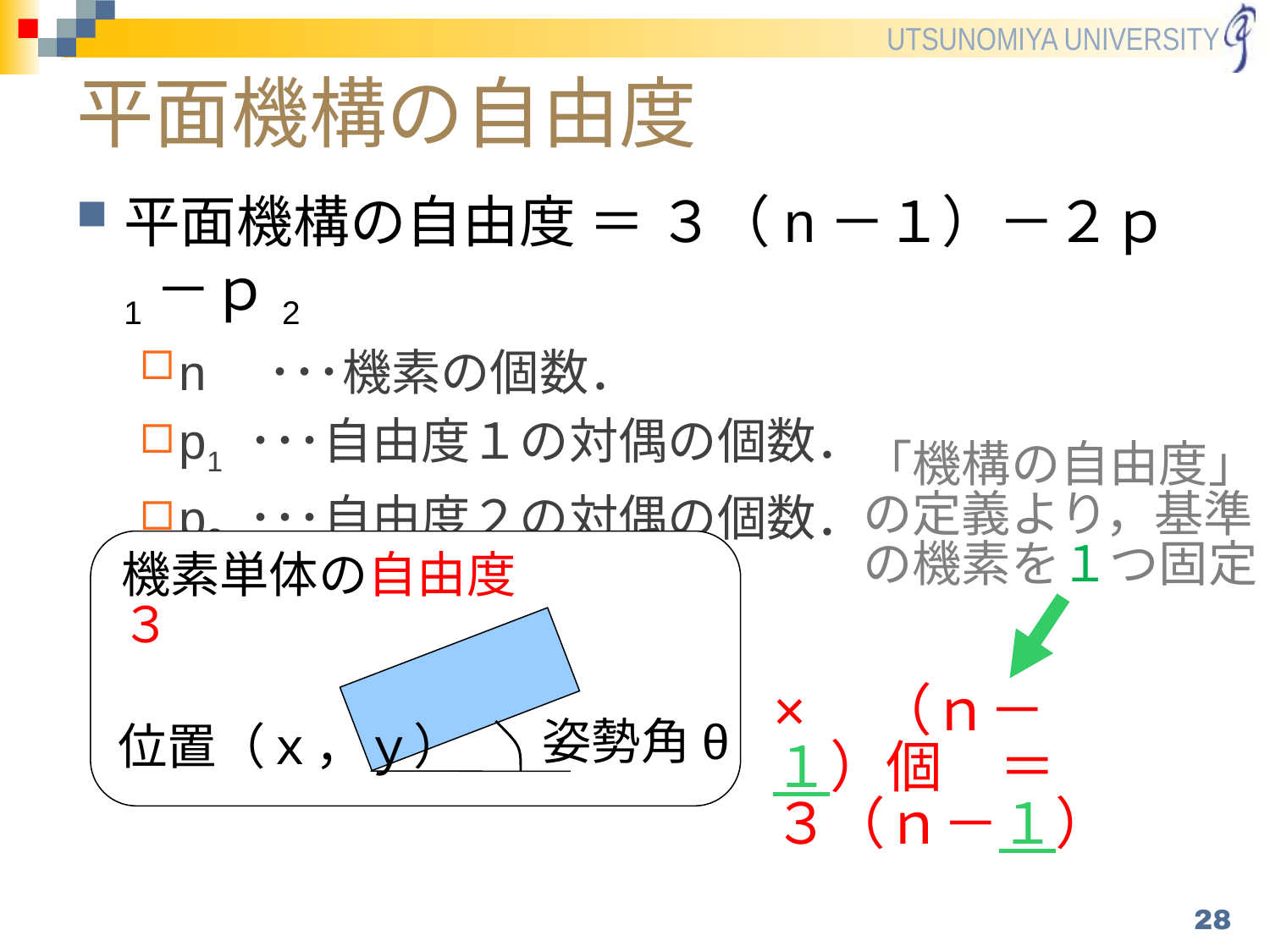

# 平面機構の自由度
平面機構の自由度 ＝ ３（n－１）－２ｐ1－ｐ2
n　･･･機素の個数．
p1 ･･･自由度１の対偶の個数．
p2 ･･･自由度２の対偶の個数．

「機構の自由度」
の定義より，基準
の機素を１つ固定

機素単体の自由度３

×　（ｎ－１）個　＝　３（ｎ－１）
姿勢角θ
位置（ｘ，ｙ）

28